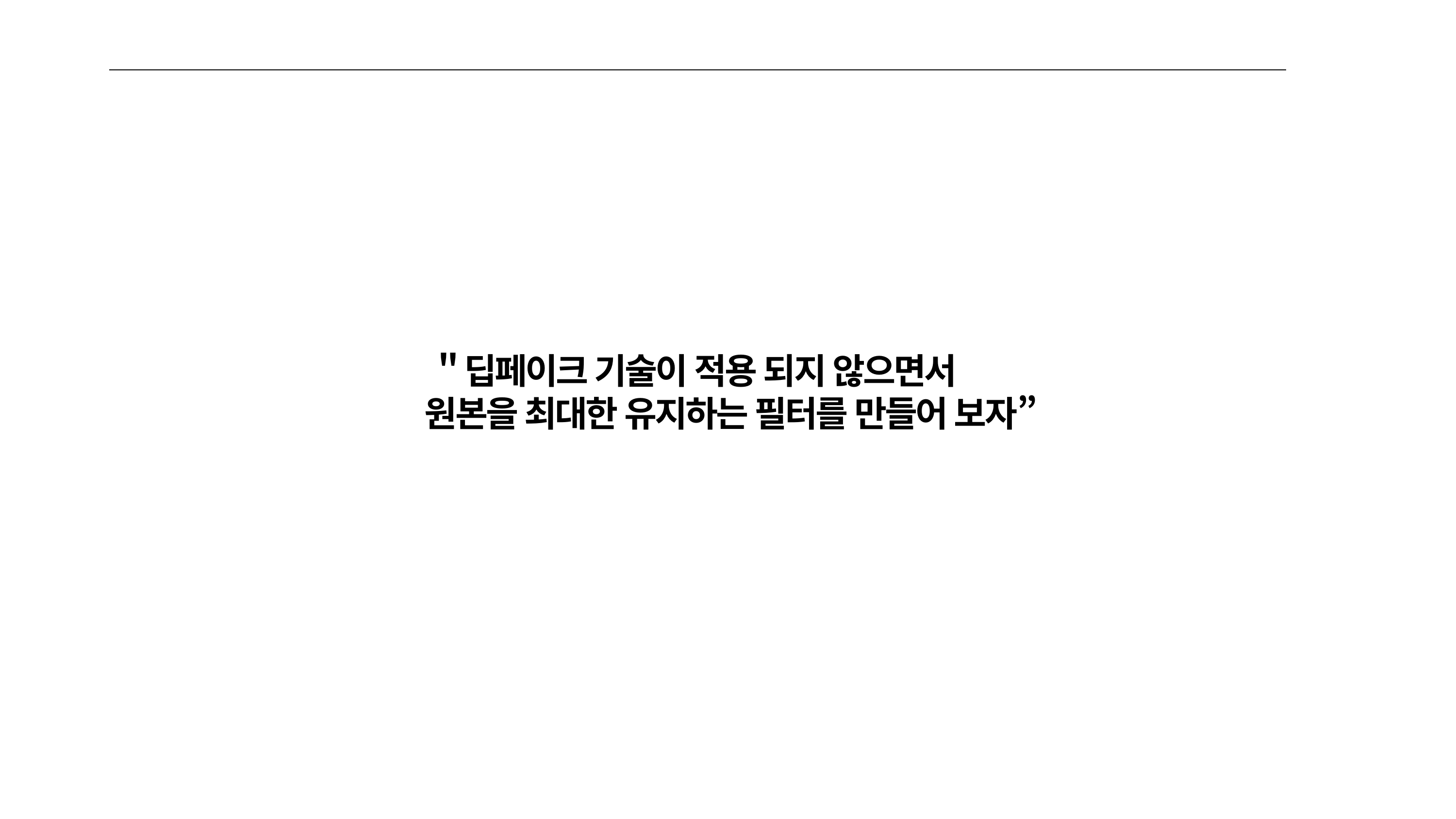

＂딥페이크 기술이 적용 되지 않으면서
　　원본을 최대한 유지하는 필터를 만들어 보자”